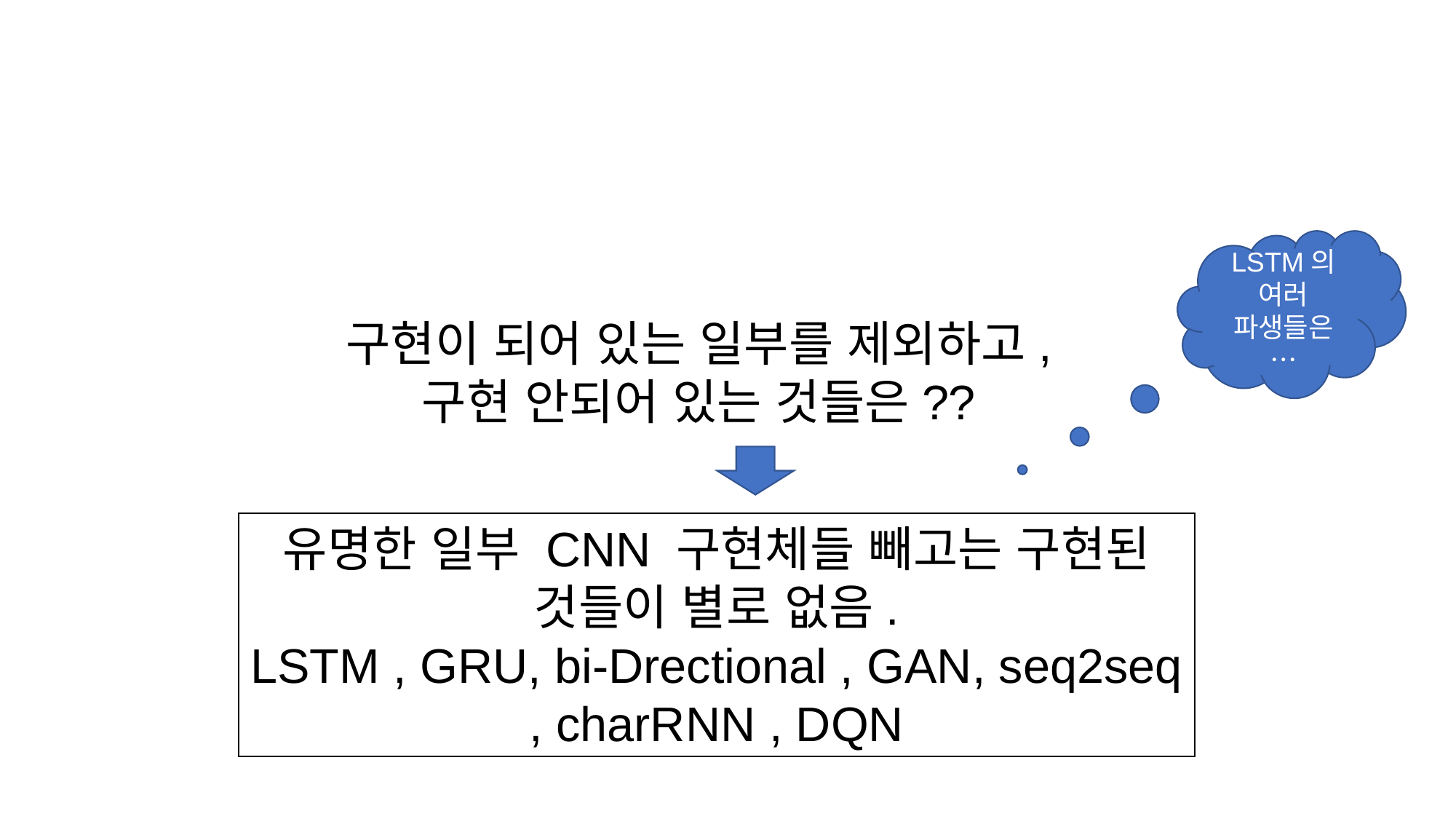

LSTM의 여러 파생들은…
구현이 되어 있는 일부를 제외하고, 구현 안되어 있는 것들은??

유명한 일부 CNN 구현체들 빼고는 구현된 것들이 별로 없음.
LSTM , GRU, bi-Drectional , GAN, seq2seq , charRNN , DQN